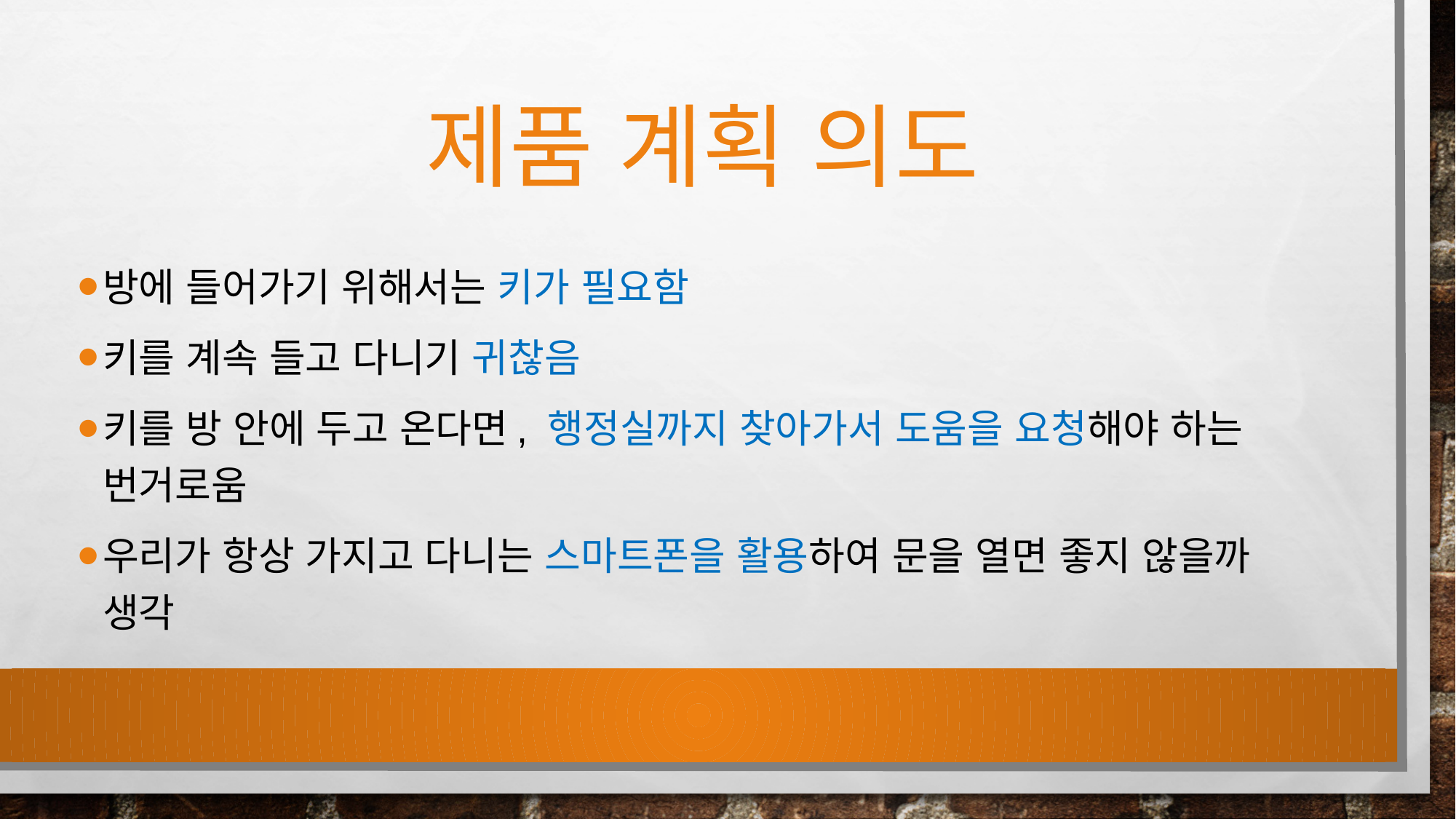

# 제품 계획 의도
방에 들어가기 위해서는 키가 필요함
키를 계속 들고 다니기 귀찮음
키를 방 안에 두고 온다면, 행정실까지 찾아가서 도움을 요청해야 하는 번거로움
우리가 항상 가지고 다니는 스마트폰을 활용하여 문을 열면 좋지 않을까 생각